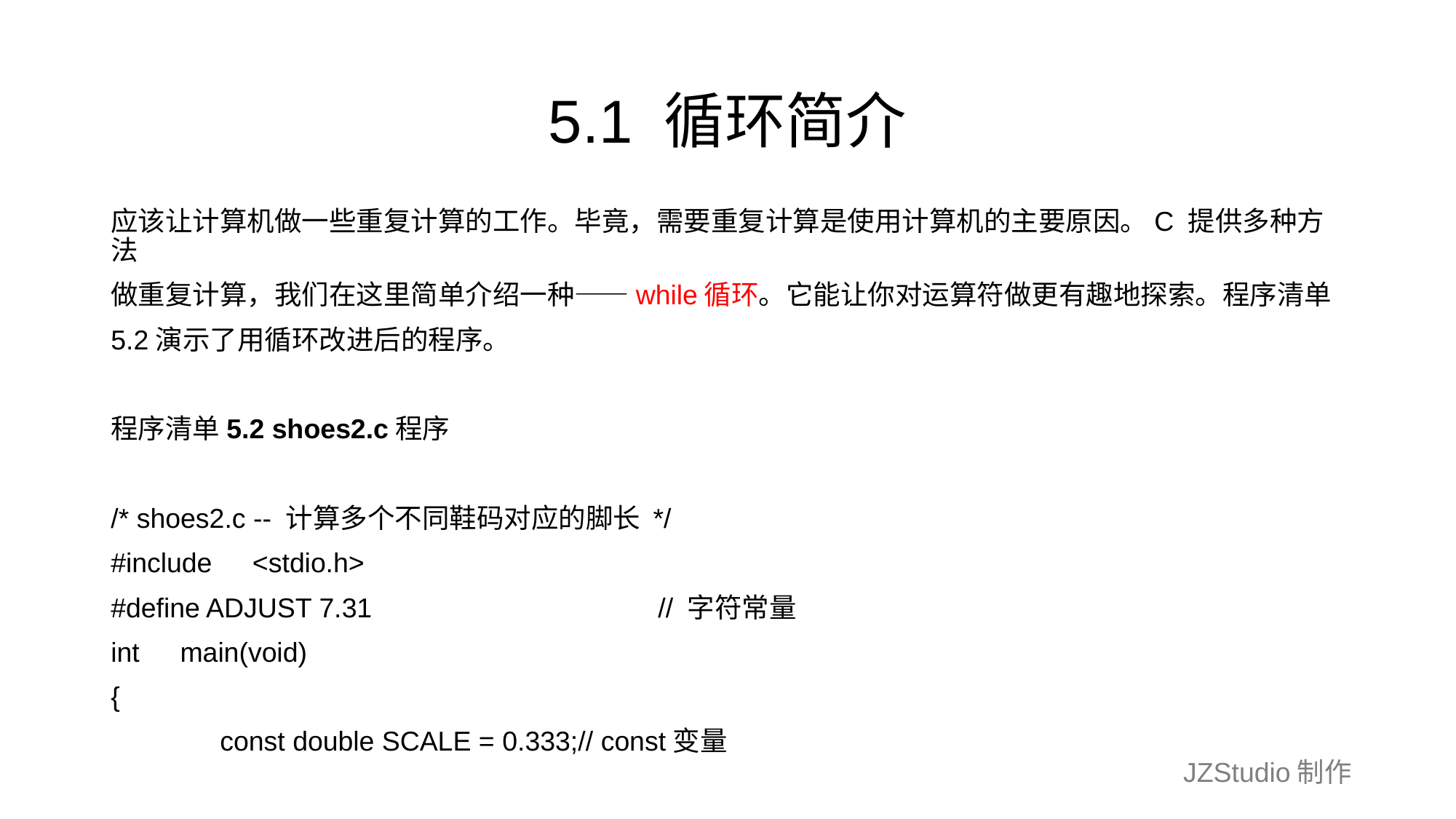

# 5.1 循环简介
应该让计算机做一些重复计算的工作。毕竟，需要重复计算是使用计算机的主要原因。C 提供多种方法
做重复计算，我们在这里简单介绍一种——while循环。它能让你对运算符做更有趣地探索。程序清单
5.2演示了用循环改进后的程序。

程序清单5.2 shoes2.c程序

/* shoes2.c -- 计算多个不同鞋码对应的脚长 */
#include　<stdio.h>
#define ADJUST 7.31　　　　　　　　　　// 字符常量
int　main(void)
{
	const double SCALE = 0.333;// const变量